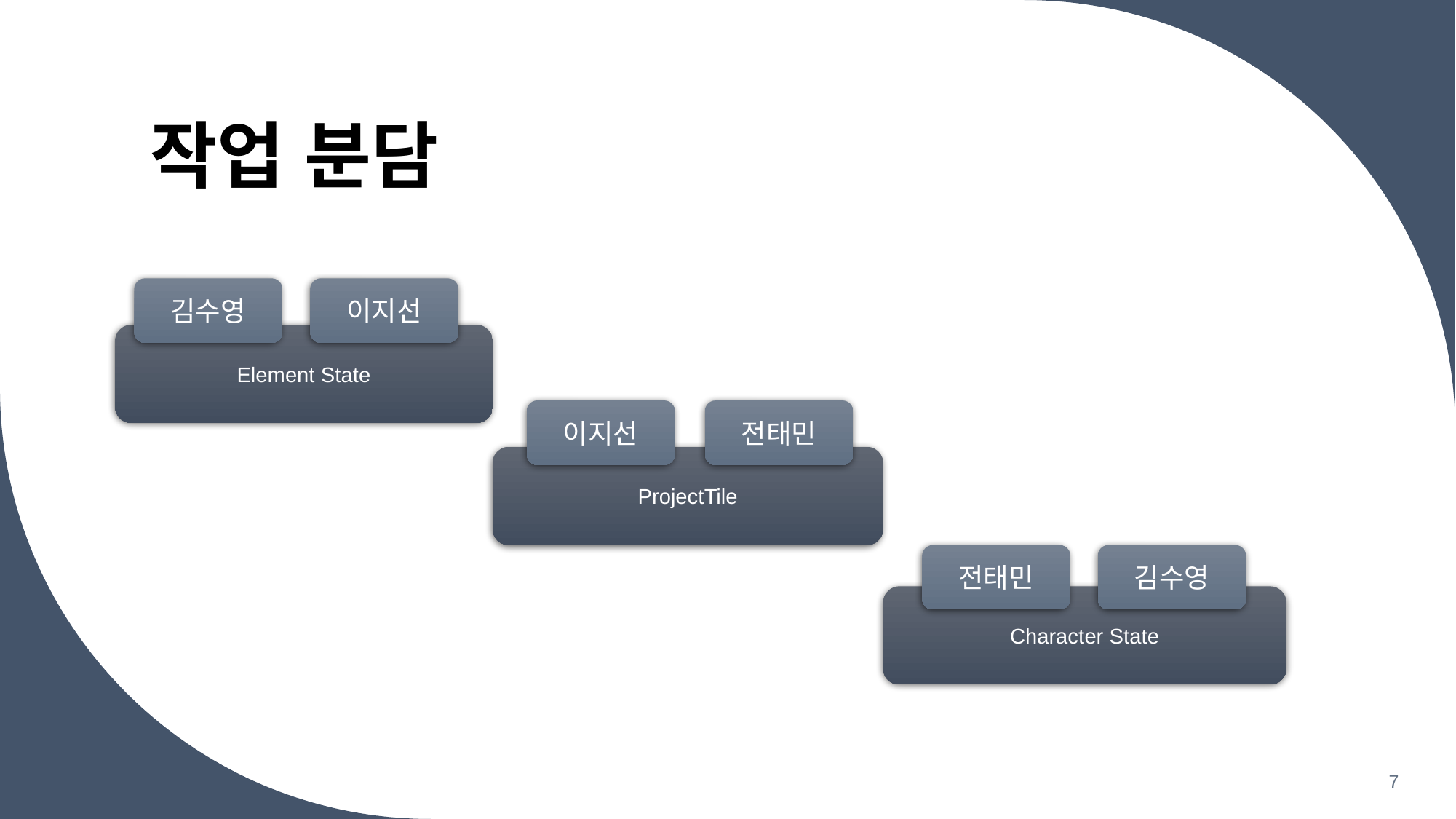

# 작업 분담
김수영
이지선
Element State
이지선
전태민
ProjectTile
전태민
김수영
Character State
7